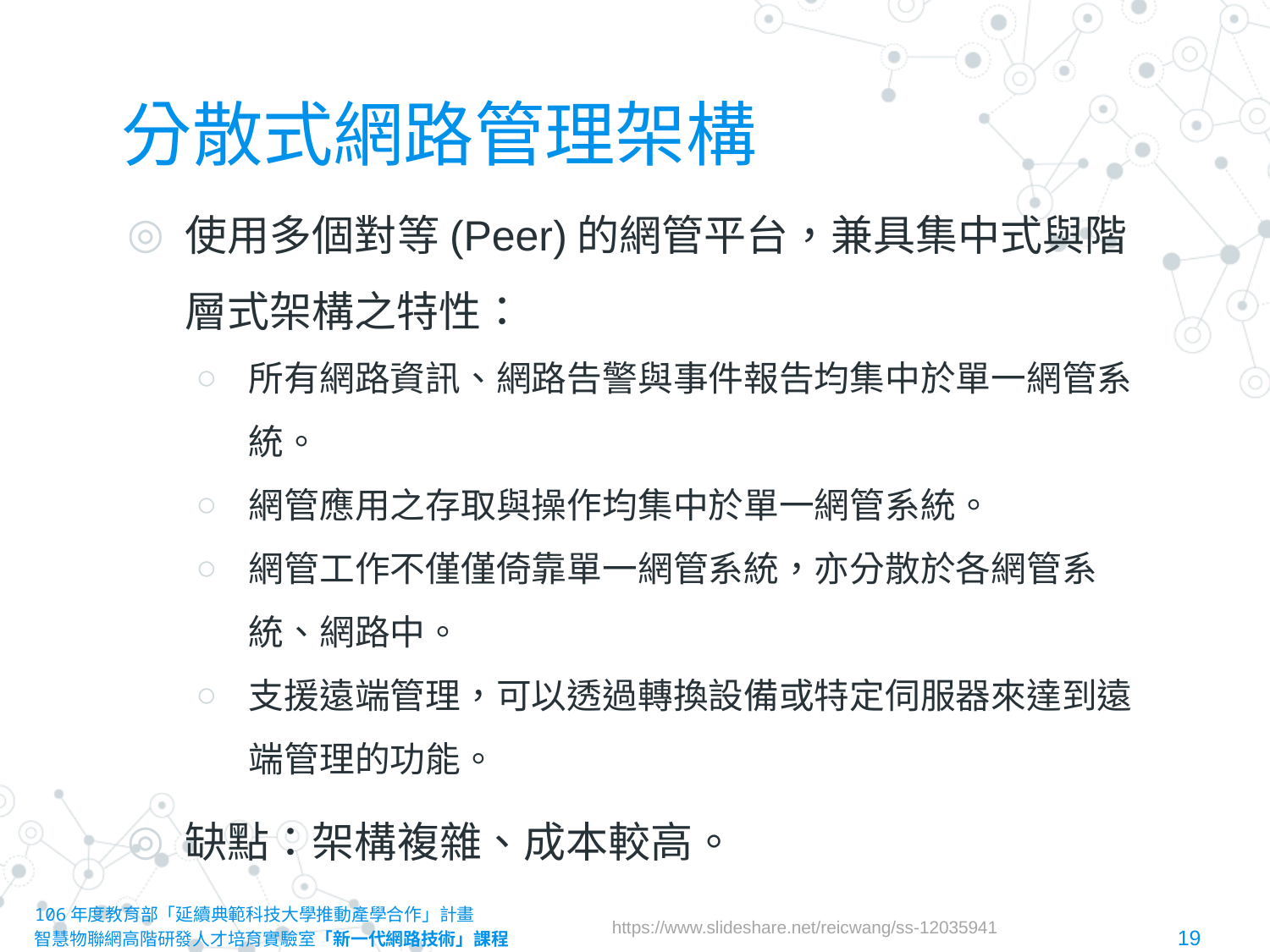

# 分散式網路管理架構
使用多個對等(Peer)的網管平台，兼具集中式與階層式架構之特性：
所有網路資訊、網路告警與事件報告均集中於單一網管系統。
網管應用之存取與操作均集中於單一網管系統。
網管工作不僅僅倚靠單一網管系統，亦分散於各網管系統、網路中。
支援遠端管理，可以透過轉換設備或特定伺服器來達到遠端管理的功能。
缺點：架構複雜、成本較高。
106年度教育部「延續典範科技大學推動產學合作」計畫
智慧物聯網高階研發人才培育實驗室「新一代網路技術」課程						19
https://www.slideshare.net/reicwang/ss-12035941